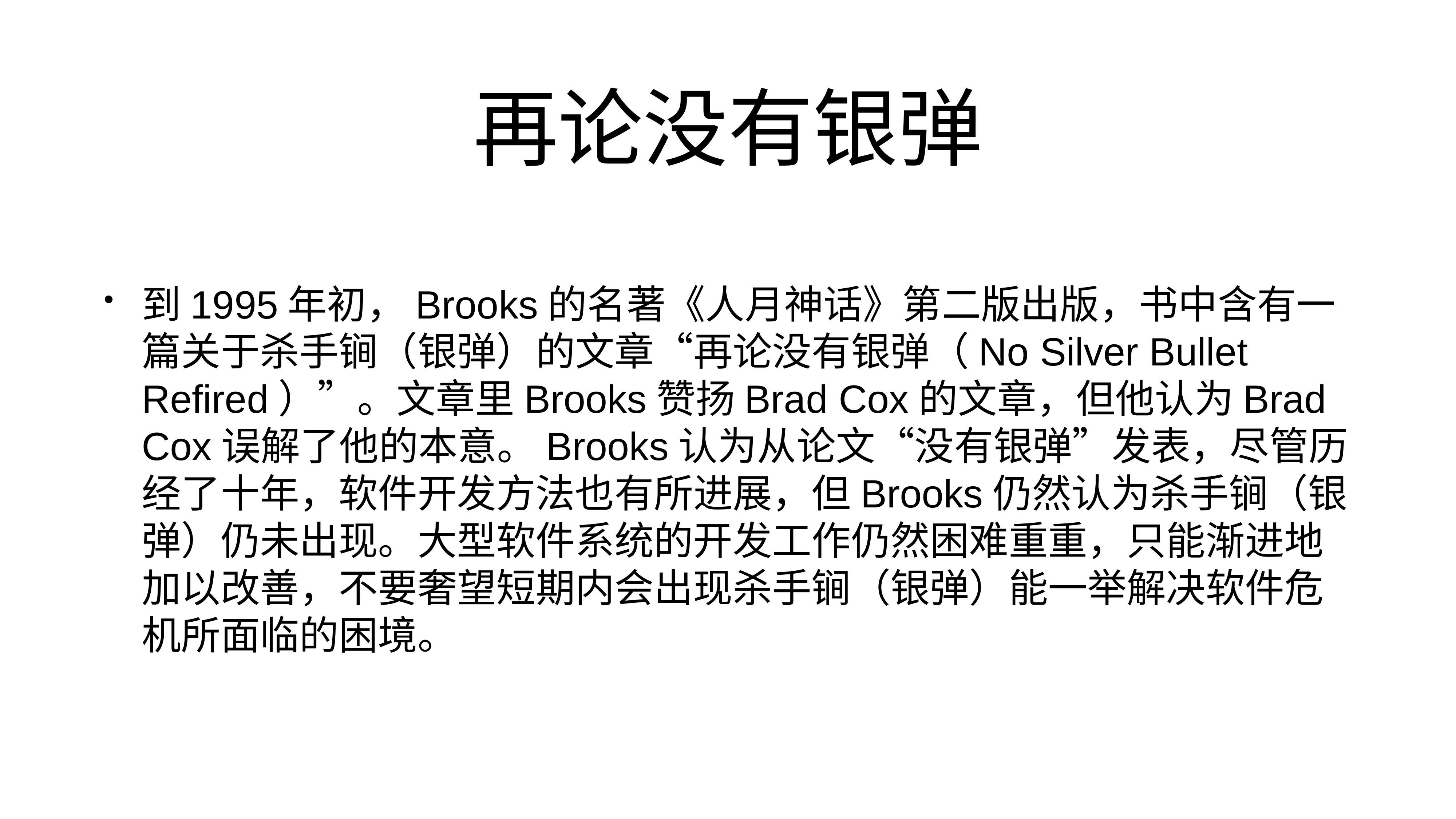

# 再论没有银弹
到1995年初，Brooks的名著《人月神话》第二版出版，书中含有一篇关于杀手锏（银弹）的文章“再论没有银弹（No Silver Bullet Refired）”。文章里Brooks赞扬Brad Cox的文章，但他认为Brad Cox误解了他的本意。Brooks认为从论文“没有银弹”发表，尽管历经了十年，软件开发方法也有所进展，但Brooks仍然认为杀手锏（银弹）仍未出现。大型软件系统的开发工作仍然困难重重，只能渐进地加以改善，不要奢望短期内会出现杀手锏（银弹）能一举解决软件危机所面临的困境。